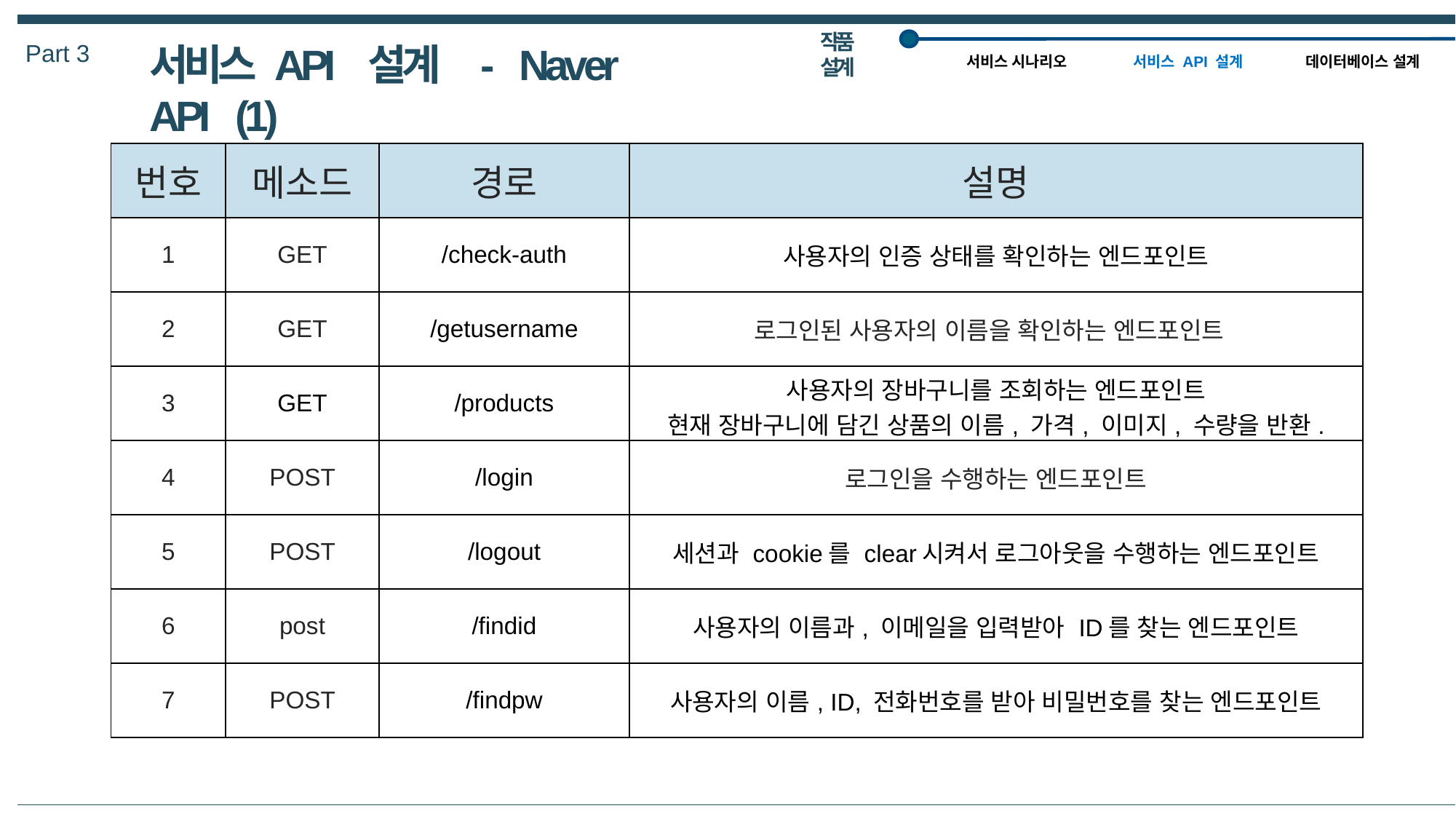

작품                 설계

Part 3
서비스 API   설계    -    Naver  API    (1)
서비스 시나리오
데이터베이스 설계
서비스 API 설계
| 번호 | 메소드 | 경로 | 설명 |
| --- | --- | --- | --- |
| 1 | GET | /check-auth | 사용자의 인증 상태를 확인하는 엔드포인트 |
| 2 | GET | /getusername | 로그인된 사용자의 이름을 확인하는 엔드포인트 |
| 3 | GET | /products | 사용자의 장바구니를 조회하는 엔드포인트 현재 장바구니에 담긴 상품의 이름, 가격, 이미지, 수량을 반환. |
| 4 | POST | /login | 로그인을 수행하는 엔드포인트 |
| 5 | POST | /logout | 세션과 cookie를 clear시켜서 로그아웃을 수행하는 엔드포인트 |
| 6 | post | /findid | 사용자의 이름과, 이메일을 입력받아 ID를 찾는 엔드포인트 |
| 7 | POST | /findpw | 사용자의 이름, ID, 전화번호를 받아 비밀번호를 찾는 엔드포인트 |